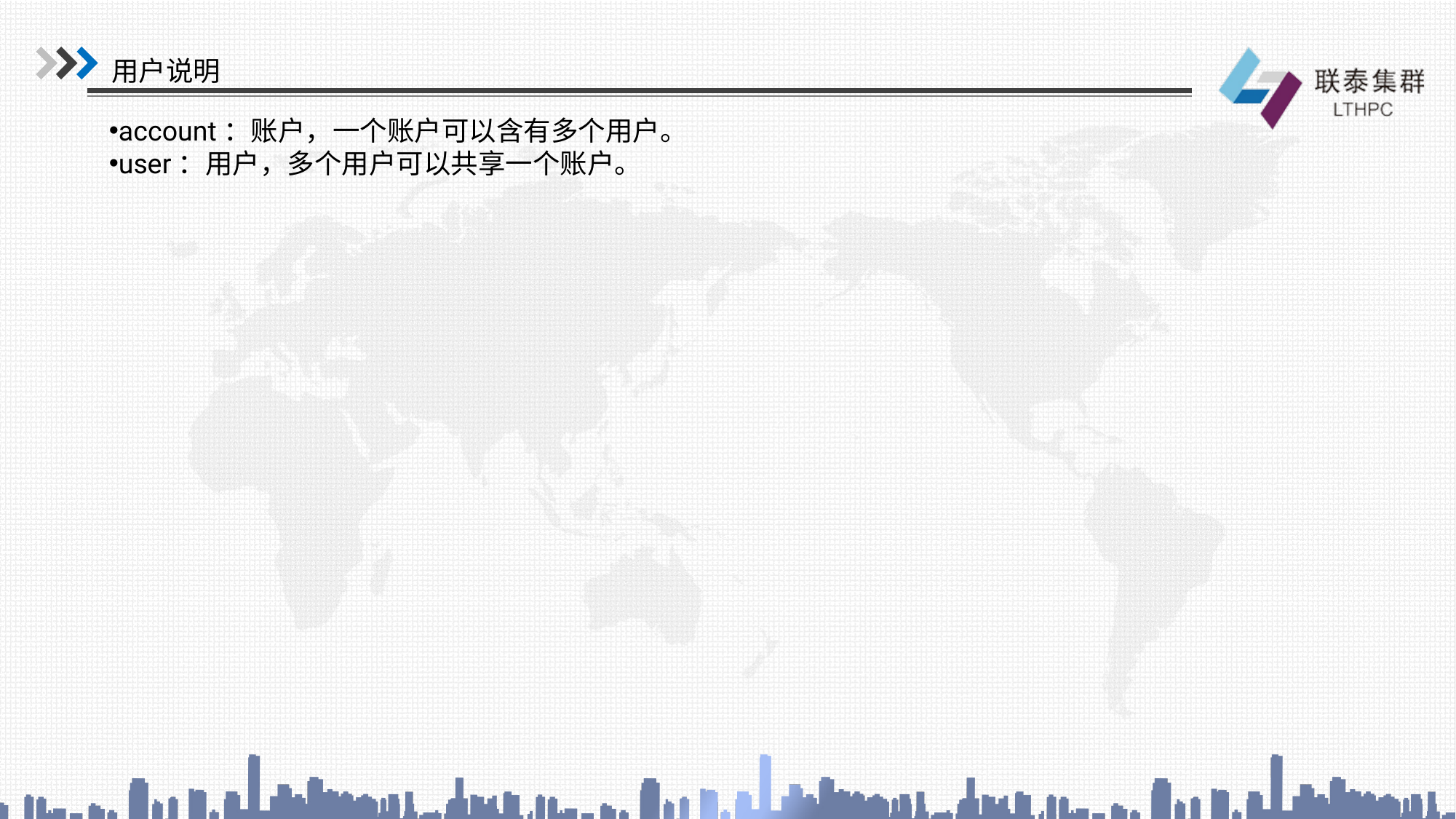

用户说明
account：账户，一个账户可以含有多个用户。
user：用户，多个用户可以共享一个账户。